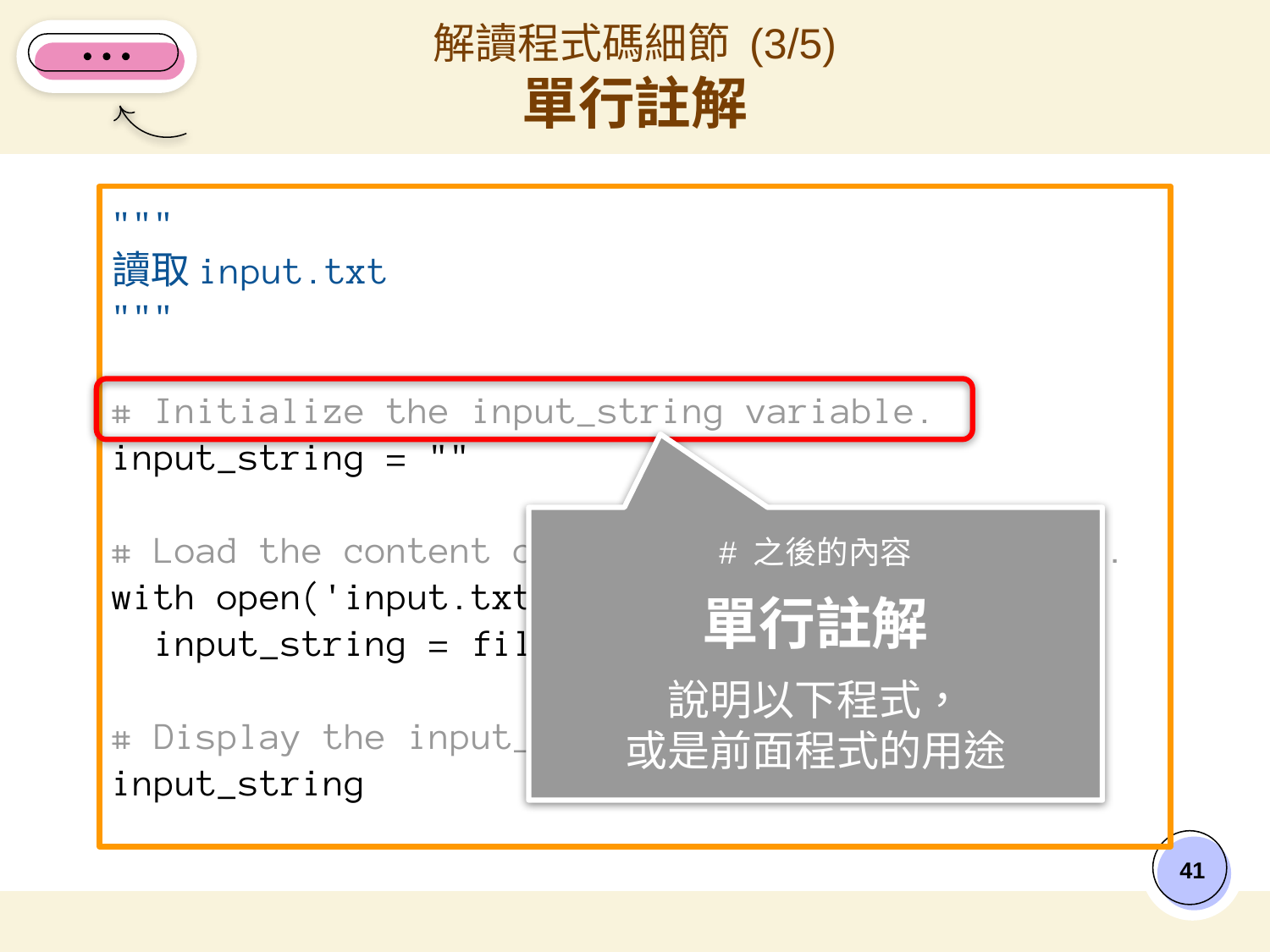

# 解讀程式碼細節 (3/5)
單行註解
"""
讀取input.txt
"""

# Initialize the input_string variable.
input_string = ""

# Load the content of input.txt to input_string.
with open('input.txt', 'r') as file:
  input_string = file.read()

# Display the input_string int the result.
input_string

# 之後的內容
單行註解
說明以下程式，
或是前面程式的用途
41